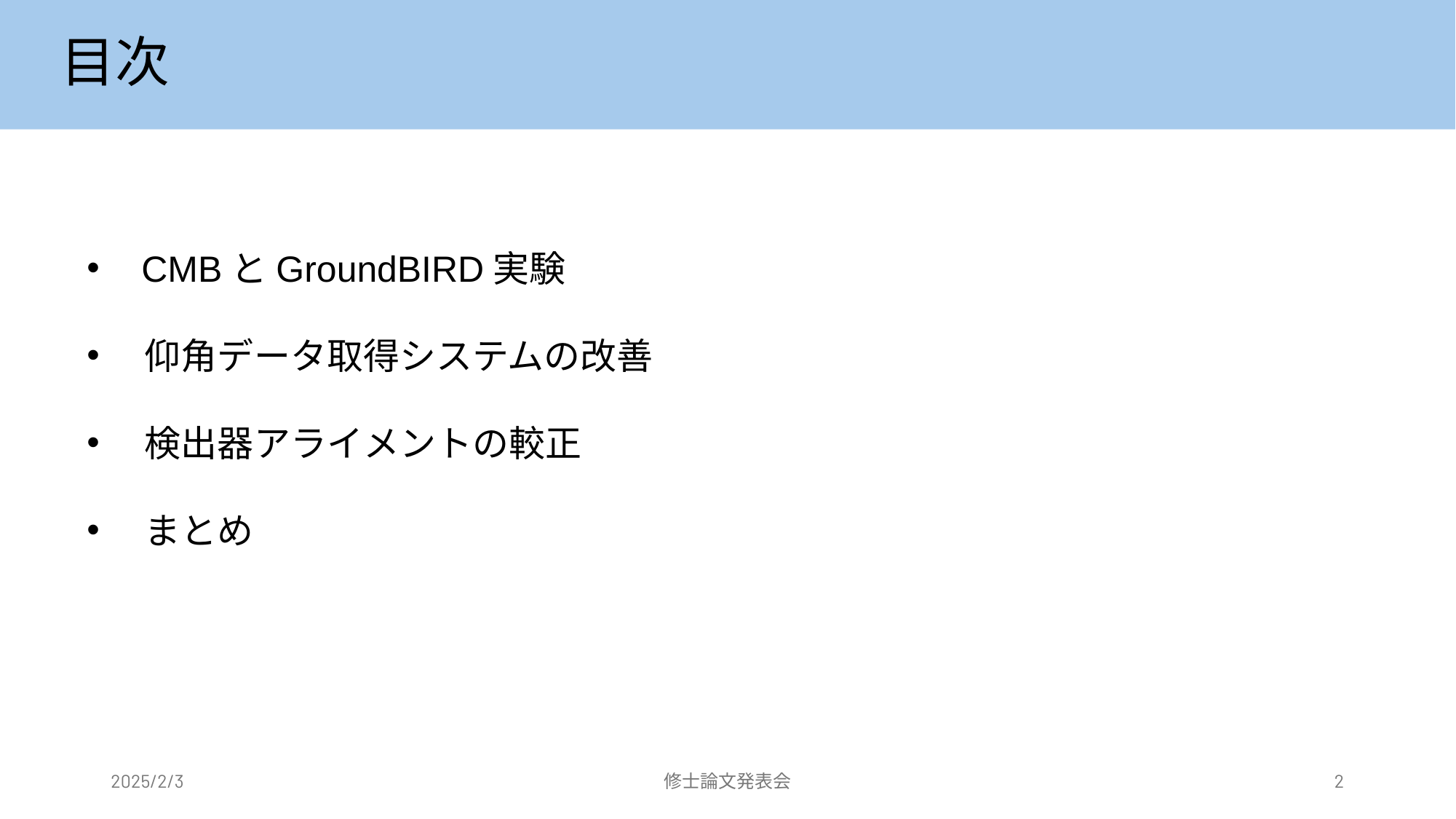

# 目次

CMBとGroundBIRD実験

 仰角データ取得システムの改善

 検出器アライメントの較正

 まとめ
2025/2/3
修士論文発表会
2